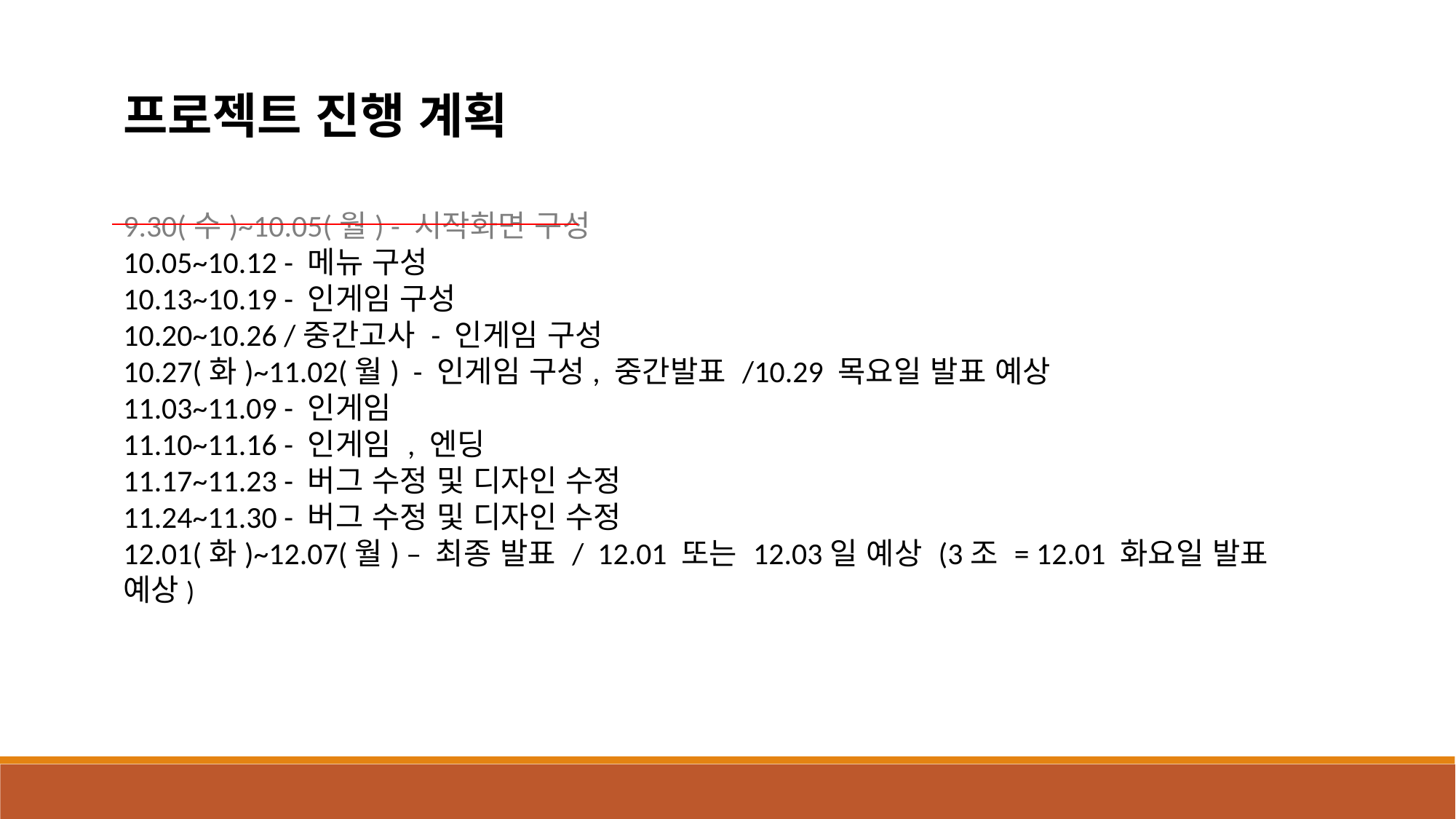

프로젝트 진행 계획
9.30(수)~10.05(월) - 시작화면 구성
10.05~10.12 - 메뉴 구성
10.13~10.19 - 인게임 구성
10.20~10.26 /중간고사 - 인게임 구성
10.27(화)~11.02(월)  - 인게임 구성, 중간발표 /10.29 목요일 발표 예상
11.03~11.09 - 인게임
11.10~11.16 - 인게임 , 엔딩
11.17~11.23 - 버그 수정 및 디자인 수정
11.24~11.30 - 버그 수정 및 디자인 수정
12.01(화)~12.07(월) – 최종 발표 /  12.01 또는 12.03일 예상 (3조 = 12.01 화요일 발표 예상)